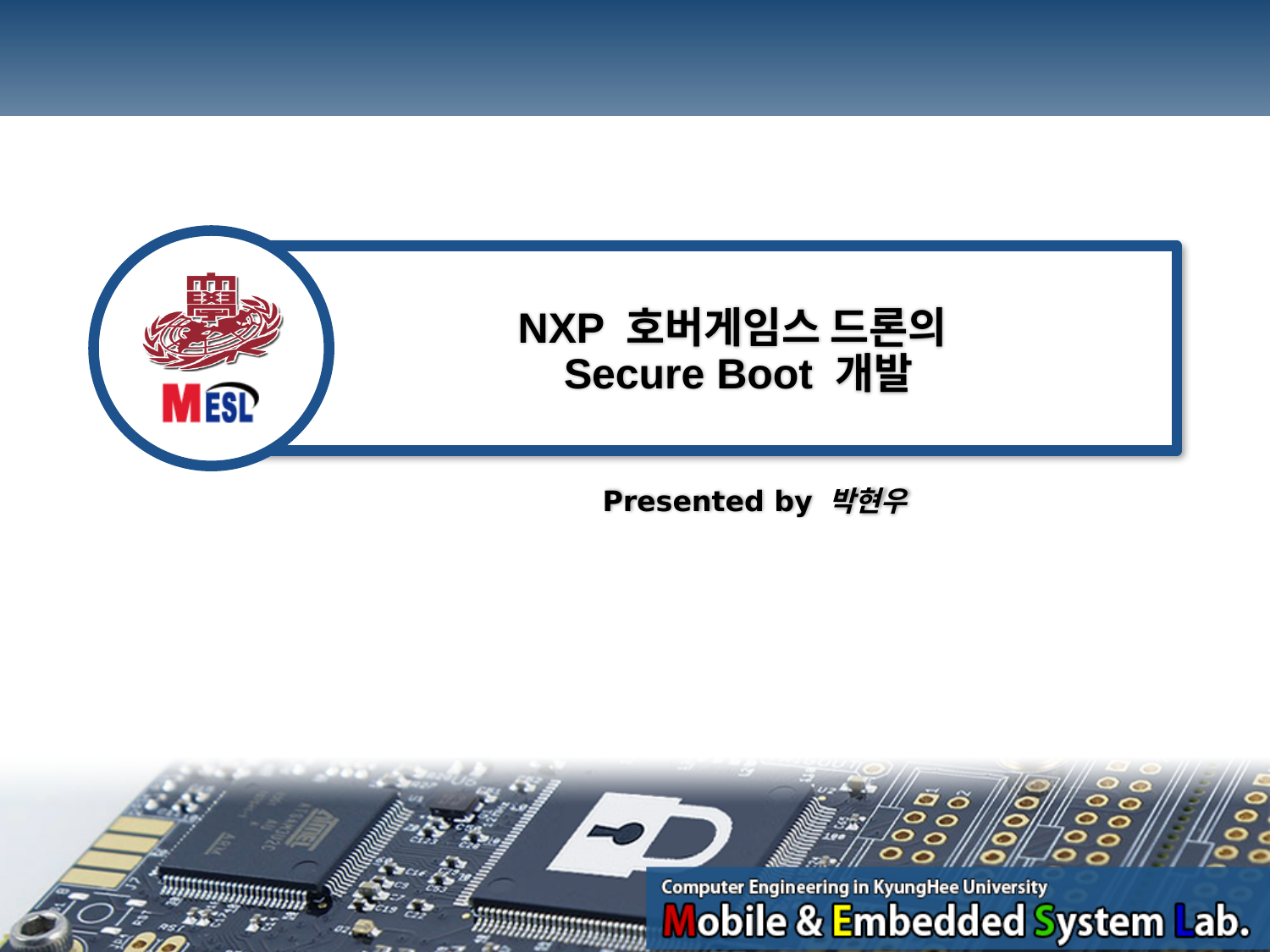

# NXP 호버게임스 드론의 Secure Boot 개발
Presented by 박현우